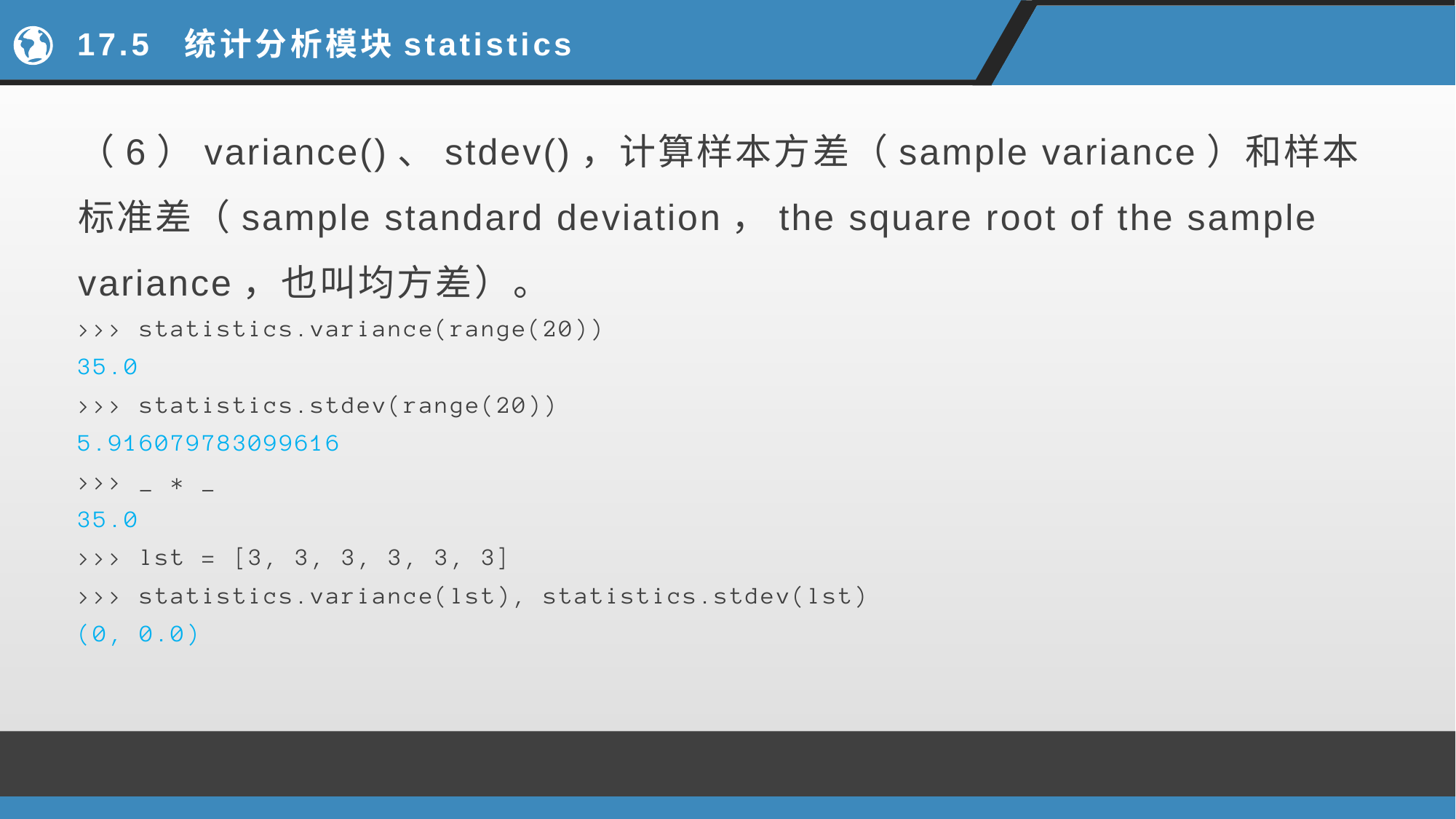

# 17.5  统计分析模块statistics

（6）variance()、stdev()，计算样本方差（sample variance）和样本标准差（sample standard deviation，the square root of the sample variance，也叫均方差）。
>>> statistics.variance(range(20))
35.0
>>> statistics.stdev(range(20))
5.916079783099616
>>> _ * _
35.0
>>> lst = [3, 3, 3, 3, 3, 3]
>>> statistics.variance(lst), statistics.stdev(lst)
(0, 0.0)